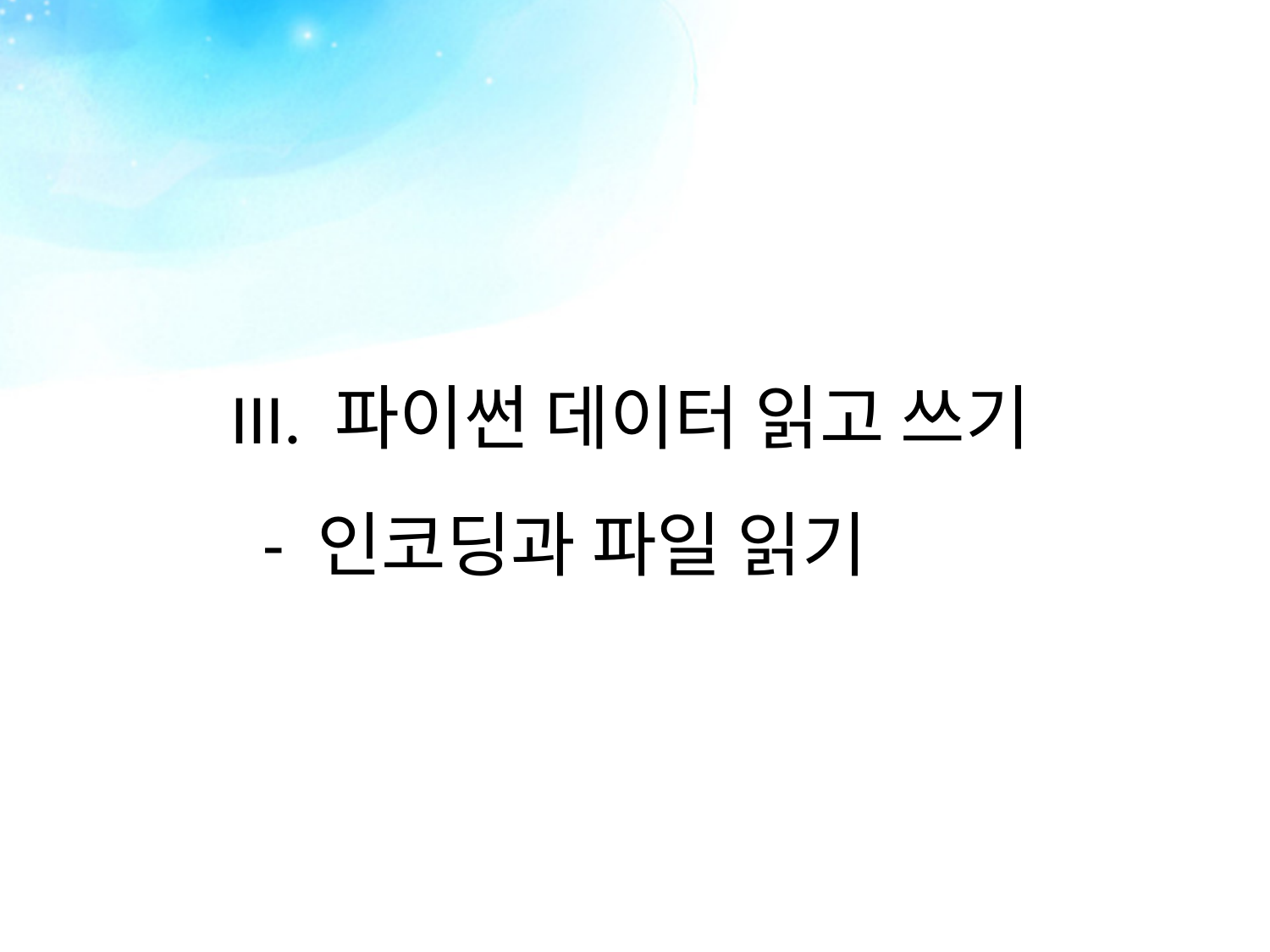

III. 파이썬 데이터 읽고 쓰기
  - 인코딩과 파일 읽기